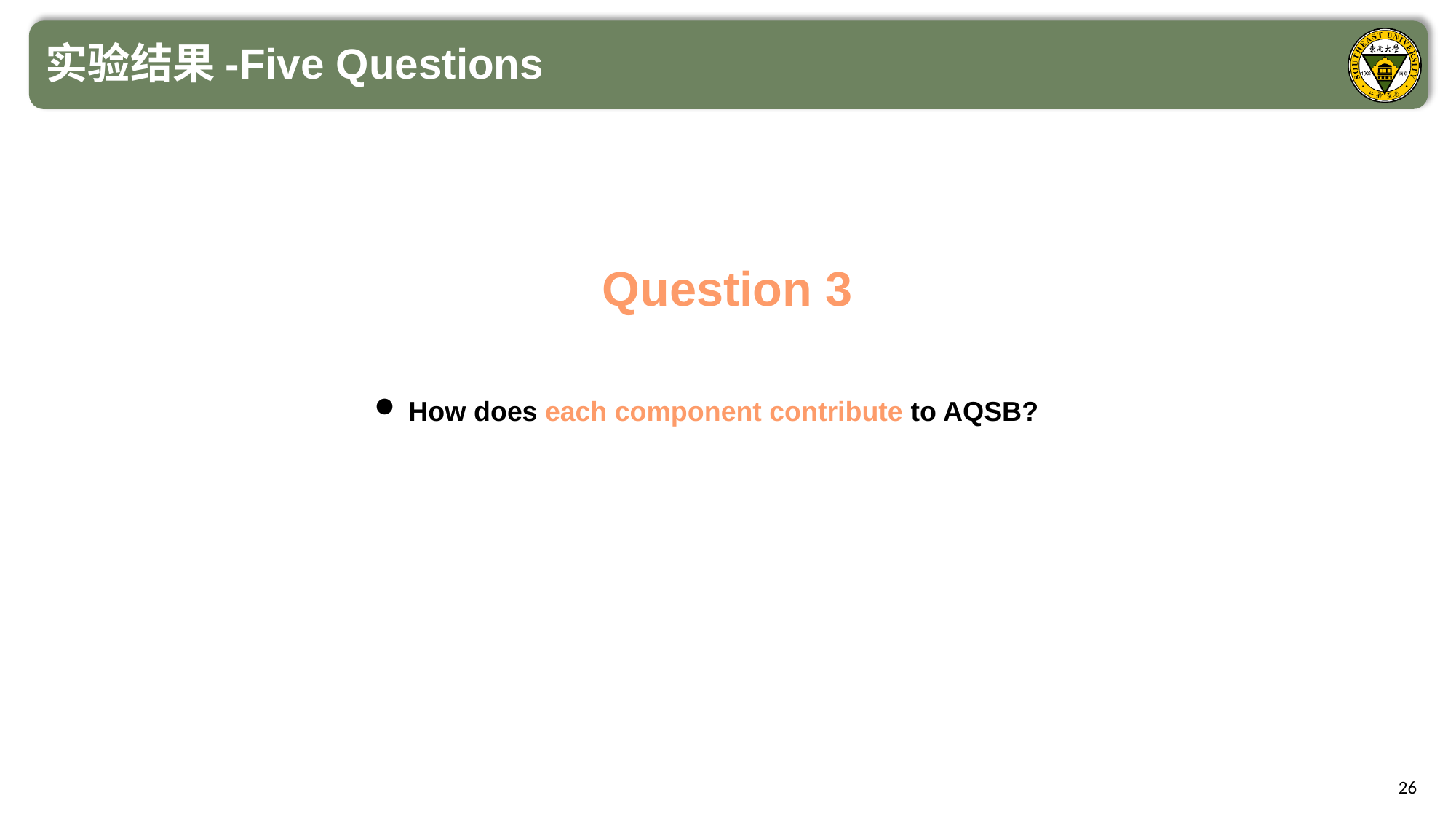

实验结果-Five Questions
Question 3
How does each component contribute to AQSB?
26